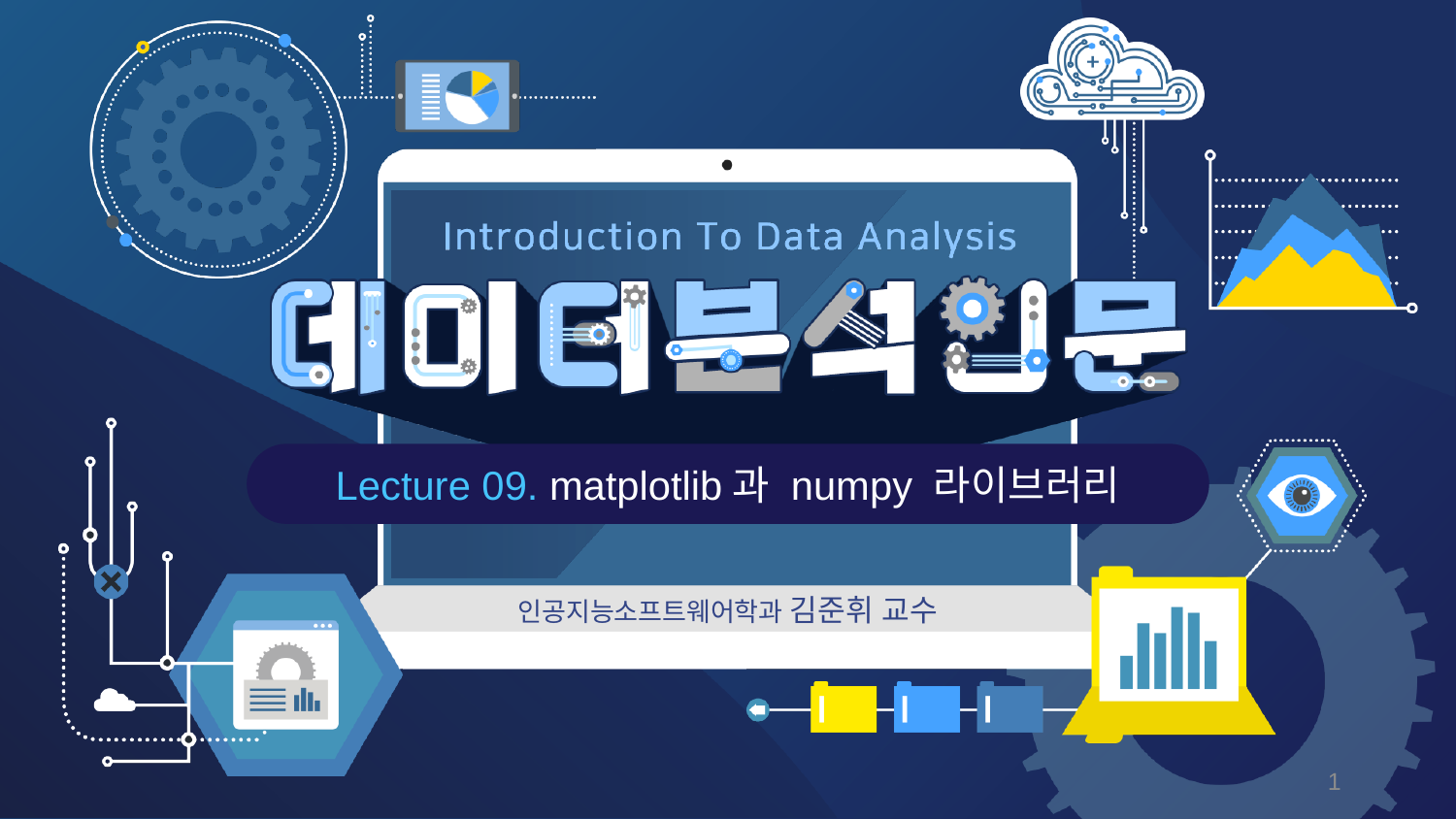

Lecture 09. matplotlib과 numpy 라이브러리
인공지능소프트웨어학과 김준휘 교수